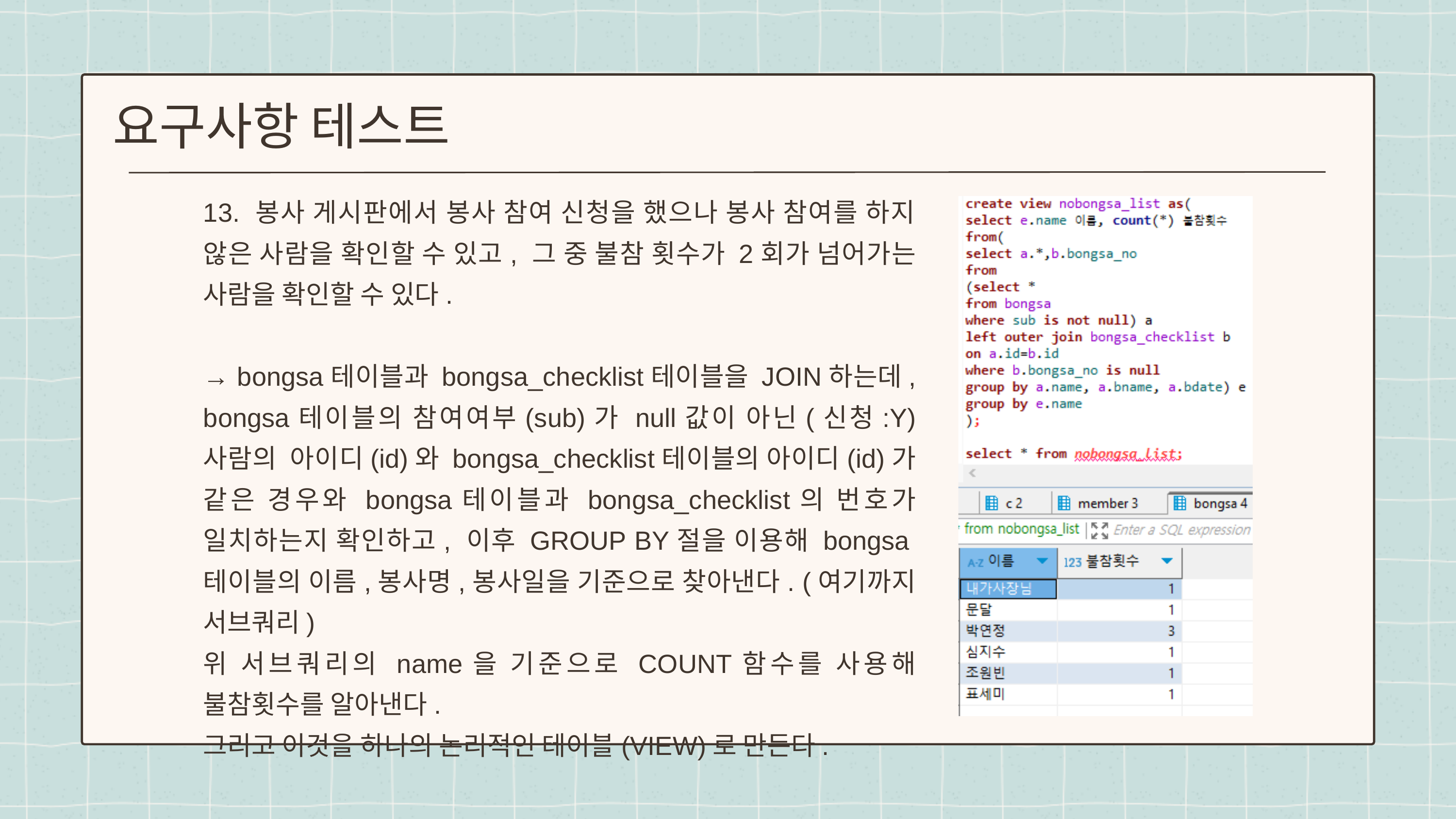

요구사항 테스트

13. 봉사 게시판에서 봉사 참여 신청을 했으나 봉사 참여를 하지 않은 사람을 확인할 수 있고, 그 중 불참 횟수가 2회가 넘어가는 사람을 확인할 수 있다.

→ bongsa테이블과 bongsa_checklist테이블을 JOIN하는데, bongsa테이블의 참여여부(sub)가 null값이 아닌(신청:Y) 사람의  아이디(id)와 bongsa_checklist테이블의 아이디(id)가 같은 경우와 bongsa테이블과 bongsa_checklist의 번호가 일치하는지 확인하고, 이후 GROUP BY절을 이용해 bongsa테이블의 이름,봉사명,봉사일을 기준으로 찾아낸다. (여기까지 서브쿼리)
위 서브쿼리의 name을 기준으로 COUNT함수를 사용해 불참횟수를 알아낸다.
그리고 이것을 하나의 논리적인 테이블(VIEW)로 만든다.